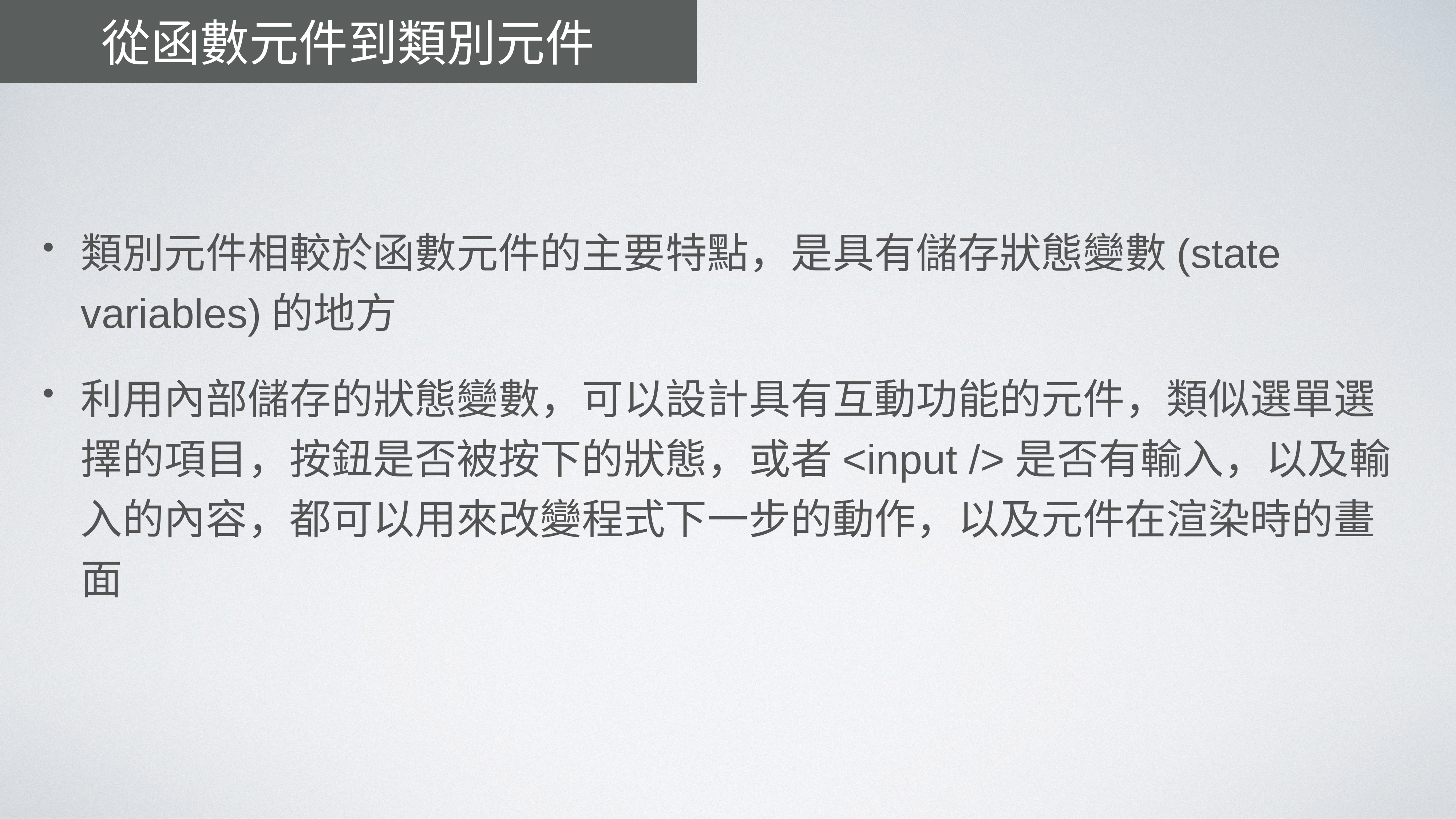

59
# 從函數元件到類別元件
類別元件相較於函數元件的主要特點，是具有儲存狀態變數(state variables)的地方
利用內部儲存的狀態變數，可以設計具有互動功能的元件，類似選單選擇的項目，按鈕是否被按下的狀態，或者<input />是否有輸入，以及輸入的內容，都可以用來改變程式下一步的動作，以及元件在渲染時的畫面